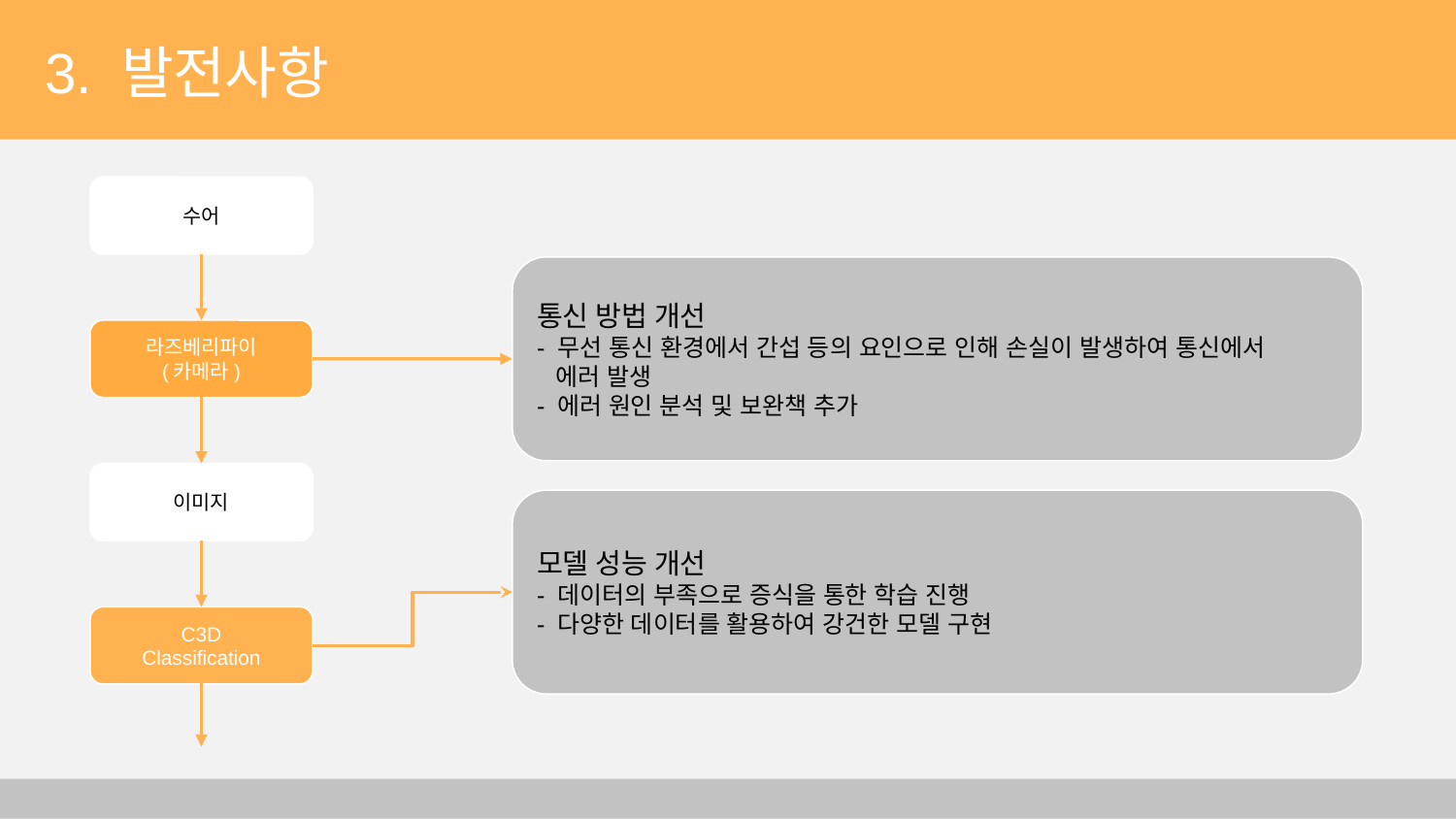

3. 발전사항
수어
통신 방법 개선
- 무선 통신 환경에서 간섭 등의 요인으로 인해 손실이 발생하여 통신에서
  에러 발생
- 에러 원인 분석 및 보완책 추가
라즈베리파이
(카메라)
이미지
모델 성능 개선
- 데이터의 부족으로 증식을 통한 학습 진행
- 다양한 데이터를 활용하여 강건한 모델 구현
C3D
Classification